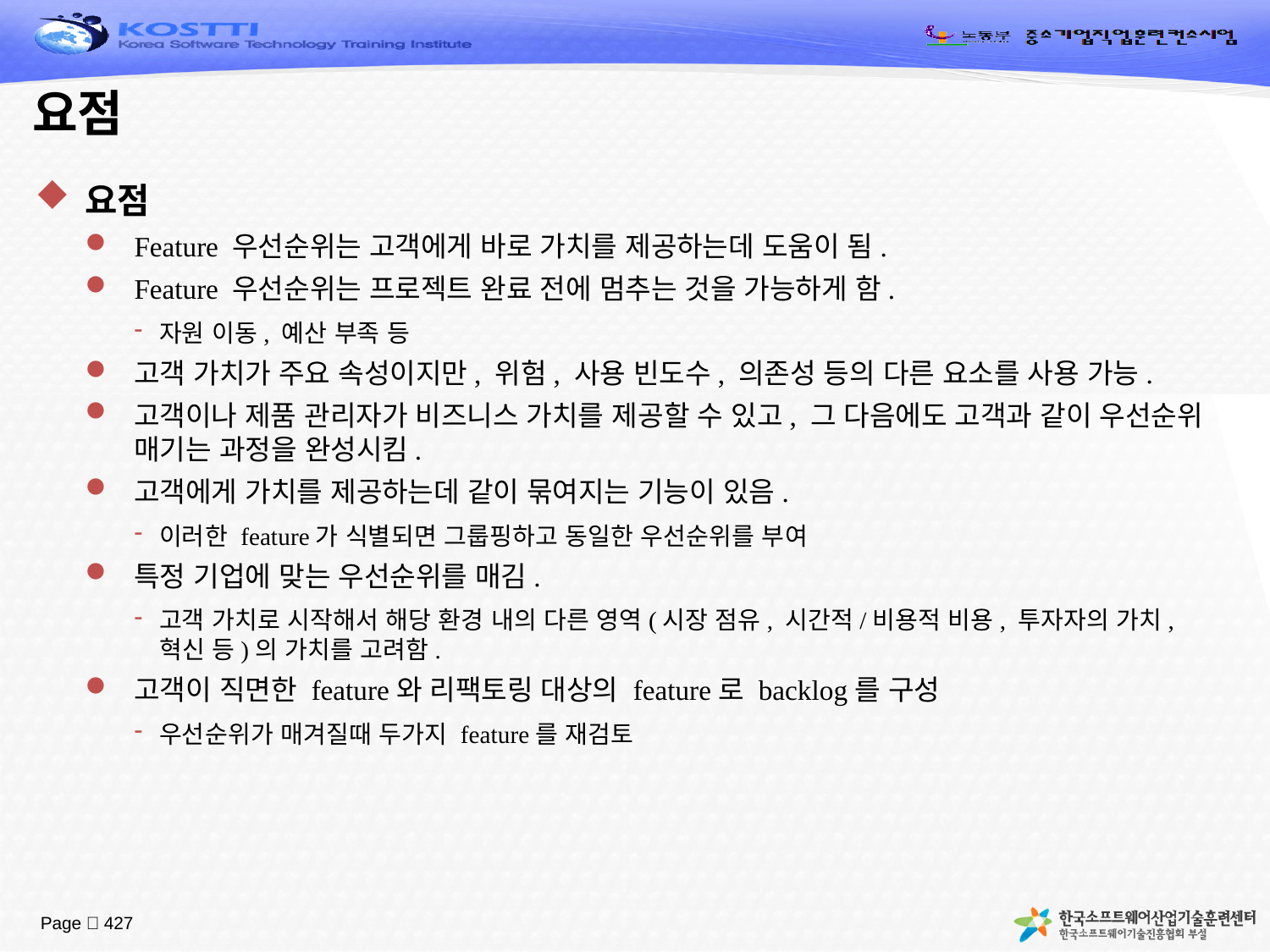

# 요점
요점
Feature 우선순위는 고객에게 바로 가치를 제공하는데 도움이 됨.
Feature 우선순위는 프로젝트 완료 전에 멈추는 것을 가능하게 함.
자원 이동, 예산 부족 등
고객 가치가 주요 속성이지만, 위험, 사용 빈도수, 의존성 등의 다른 요소를 사용 가능.
고객이나 제품 관리자가 비즈니스 가치를 제공할 수 있고, 그 다음에도 고객과 같이 우선순위 매기는 과정을 완성시킴.
고객에게 가치를 제공하는데 같이 묶여지는 기능이 있음.
이러한 feature가 식별되면 그룹핑하고 동일한 우선순위를 부여
특정 기업에 맞는 우선순위를 매김.
고객 가치로 시작해서 해당 환경 내의 다른 영역(시장 점유, 시간적/비용적 비용, 투자자의 가치, 혁신 등)의 가치를 고려함.
고객이 직면한 feature와 리팩토링 대상의 feature로 backlog를 구성
우선순위가 매겨질때 두가지 feature를 재검토